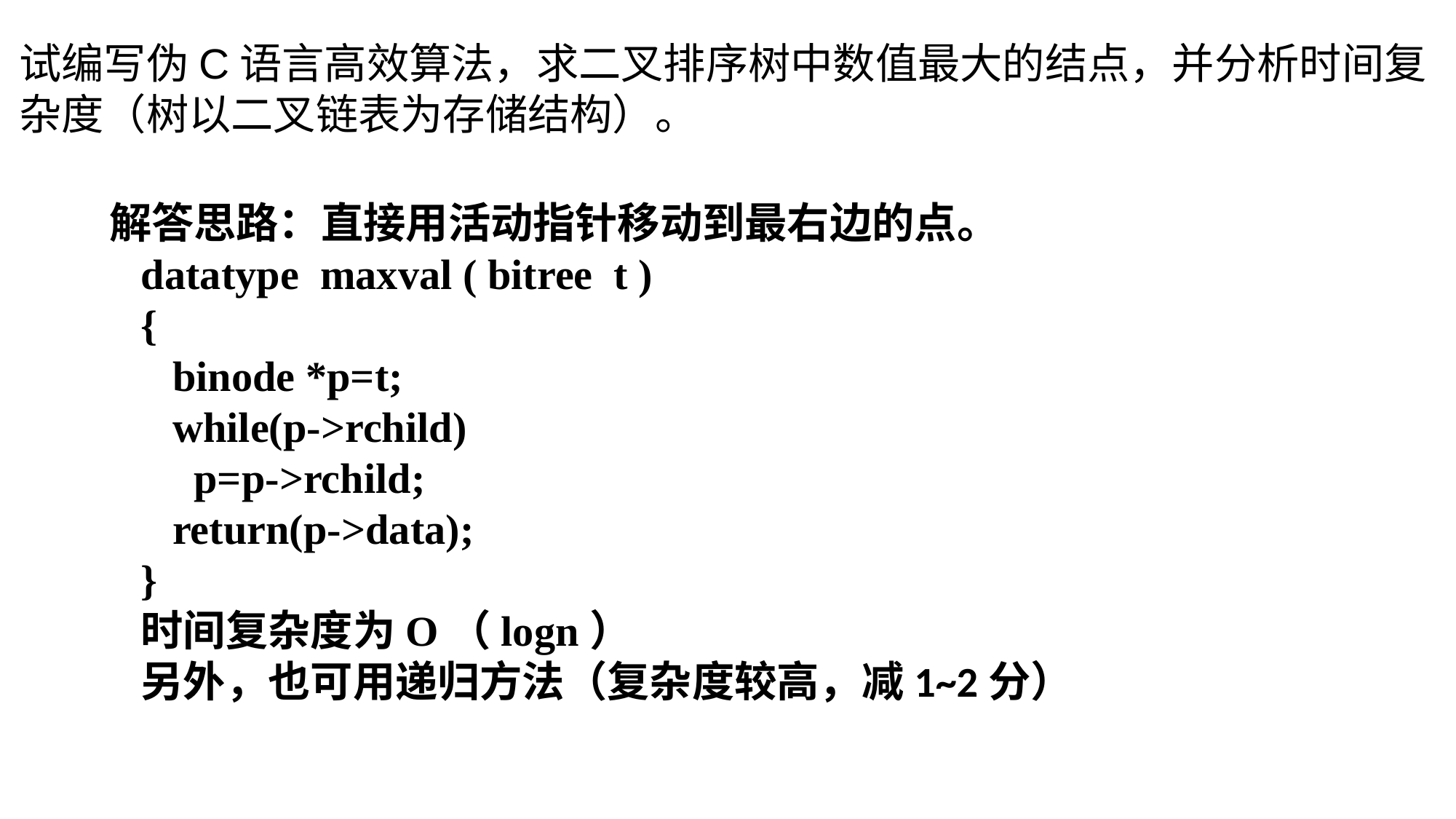

试编写伪C语言高效算法，求二叉排序树中数值最大的结点，并分析时间复杂度（树以二叉链表为存储结构）。
解答思路：直接用活动指针移动到最右边的点。
datatype  maxval ( bitree  t )
{
   binode *p=t;
   while(p->rchild)
  p=p->rchild;
   return(p->data);
}
时间复杂度为O（logn）
另外，也可用递归方法（复杂度较高，减1~2分）